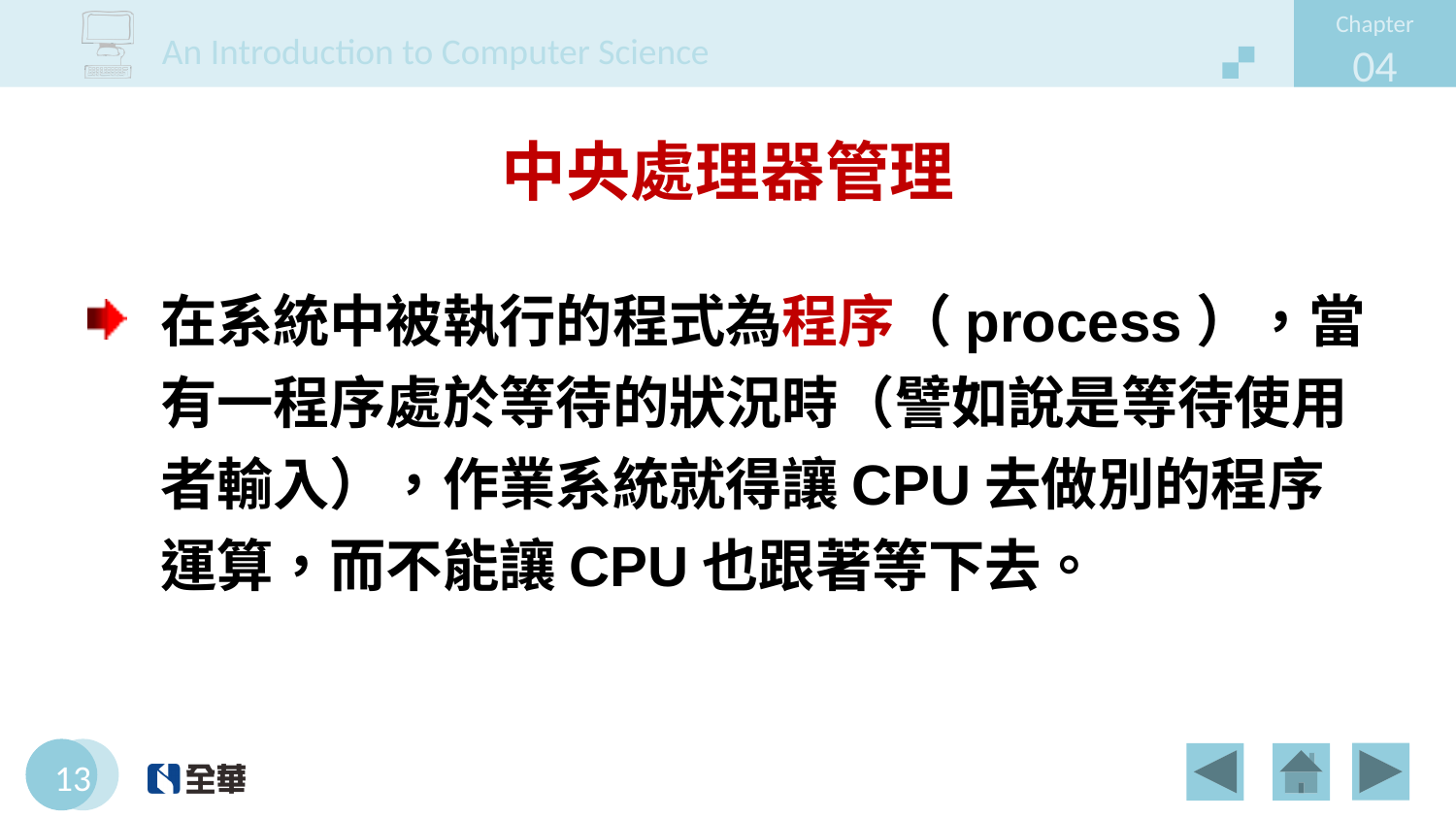

# 中央處理器管理
在系統中被執行的程式為程序（process），當有一程序處於等待的狀況時（譬如說是等待使用者輸入），作業系統就得讓CPU去做別的程序運算，而不能讓CPU也跟著等下去。